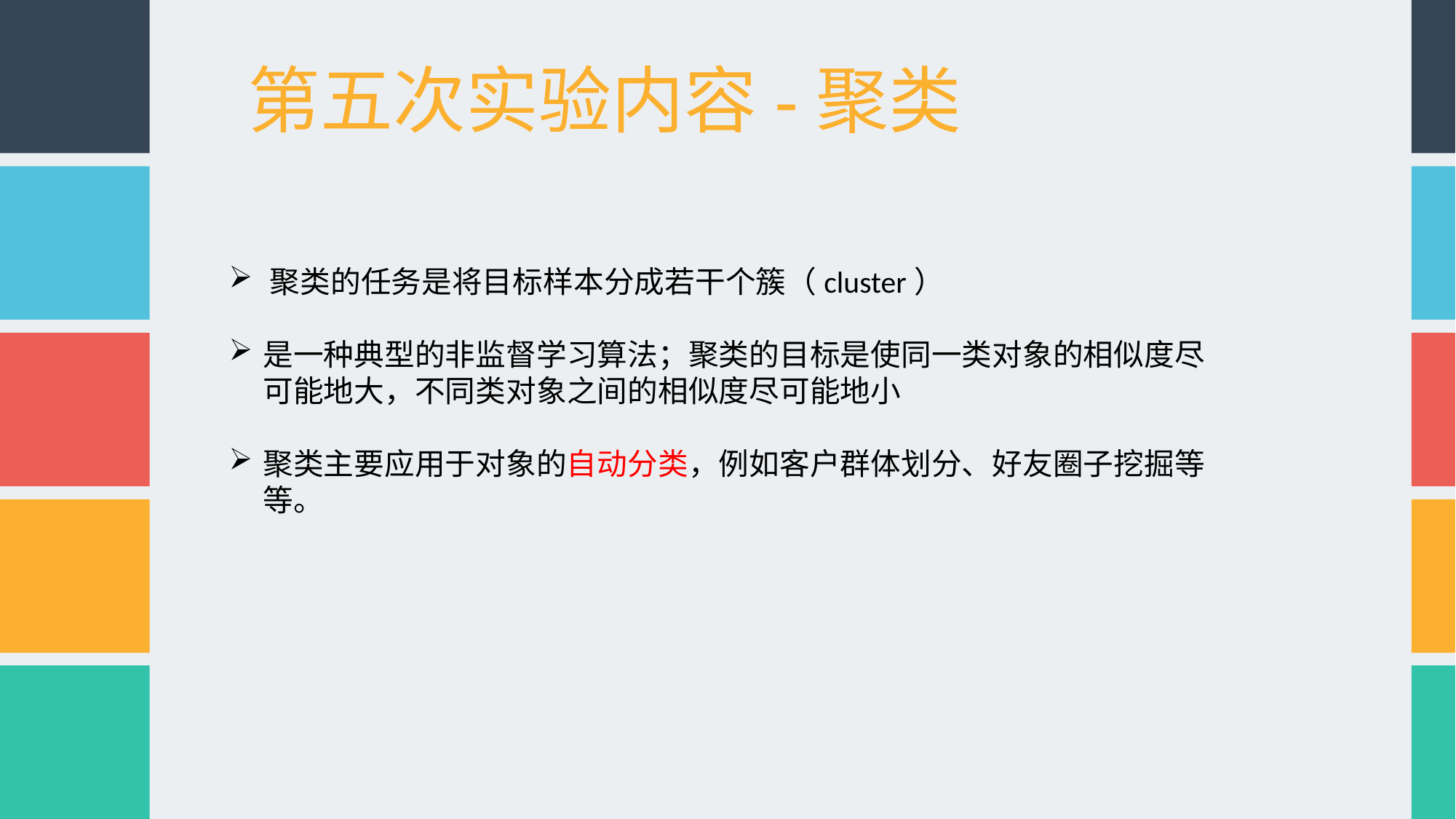

第五次实验内容-聚类

聚类的任务是将目标样本分成若干个簇（cluster）

是一种典型的非监督学习算法；聚类的目标是使同一类对象的相似度尽可能地大，不同类对象之间的相似度尽可能地小

聚类主要应用于对象的自动分类，例如客户群体划分、好友圈子挖掘等等。